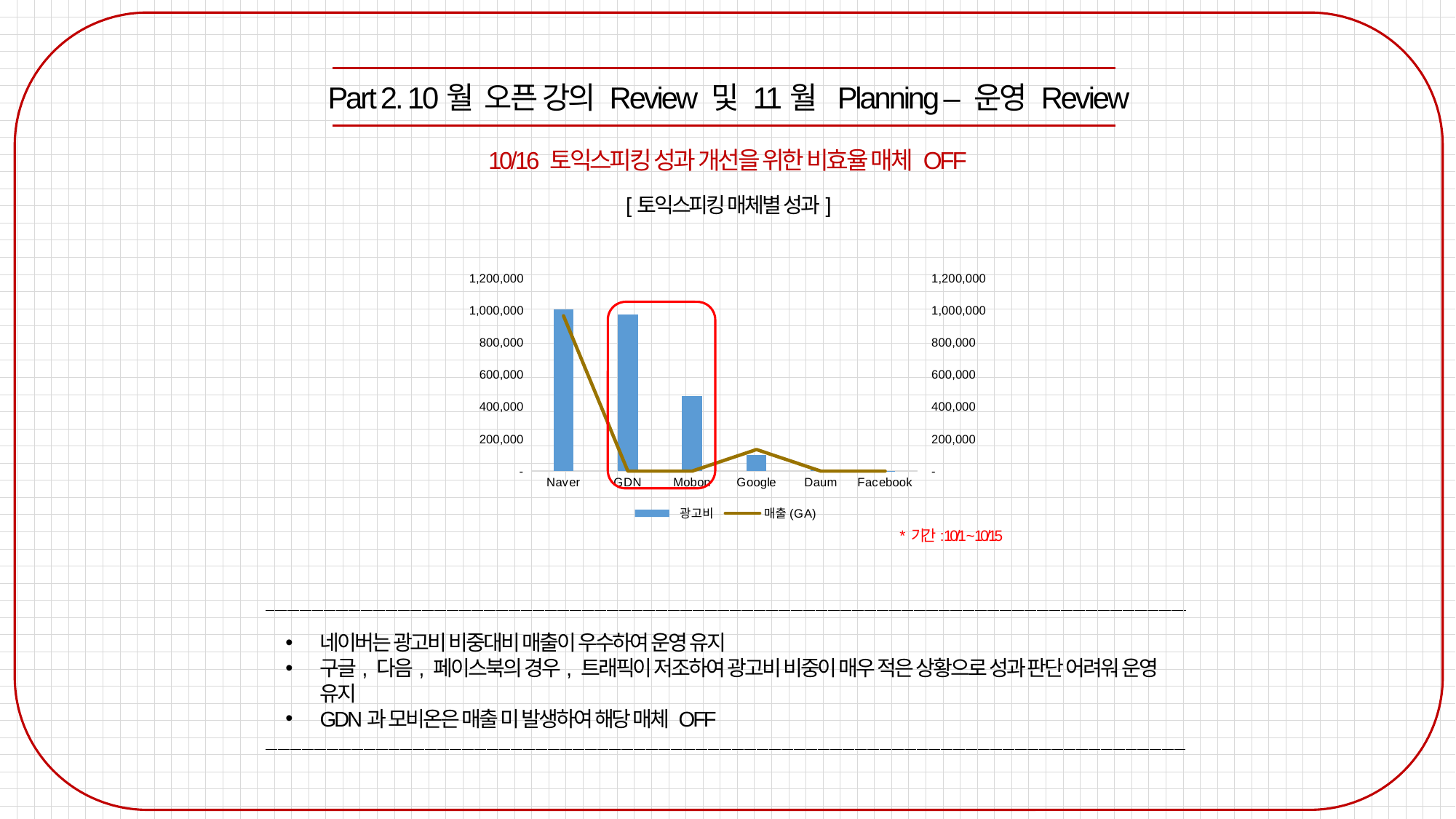

Part 2. 10월  오픈 강의 Review 및 11월  Planning – 운영 Review
10/16 토익스피킹 성과 개선을 위한 비효율 매체 OFF
[토익스피킹 매체별 성과]

### Chart

| Category |  광고비  | 매출(GA)  |
|---|---|---|
| Naver | 1005818.0 | 965900.0 |
| GDN | 973940.9669 | 0.0 |
| Mobon | 466063.39999999997 | 0.0 |
| Google | 100327.15000000001 | 134100.0 |
| Daum | 11605.0 | 0.0 |
| Facebook | 174.24 | 0.0 |
* 기간: 10/1 ~ 10/15

네이버는 광고비 비중대비 매출이 우수하여 운영 유지
구글, 다음, 페이스북의 경우, 트래픽이 저조하여 광고비 비중이 매우 적은 상황으로 성과 판단 어려워 운영 유지
GDN과 모비온은 매출 미 발생하여 해당 매체 OFF